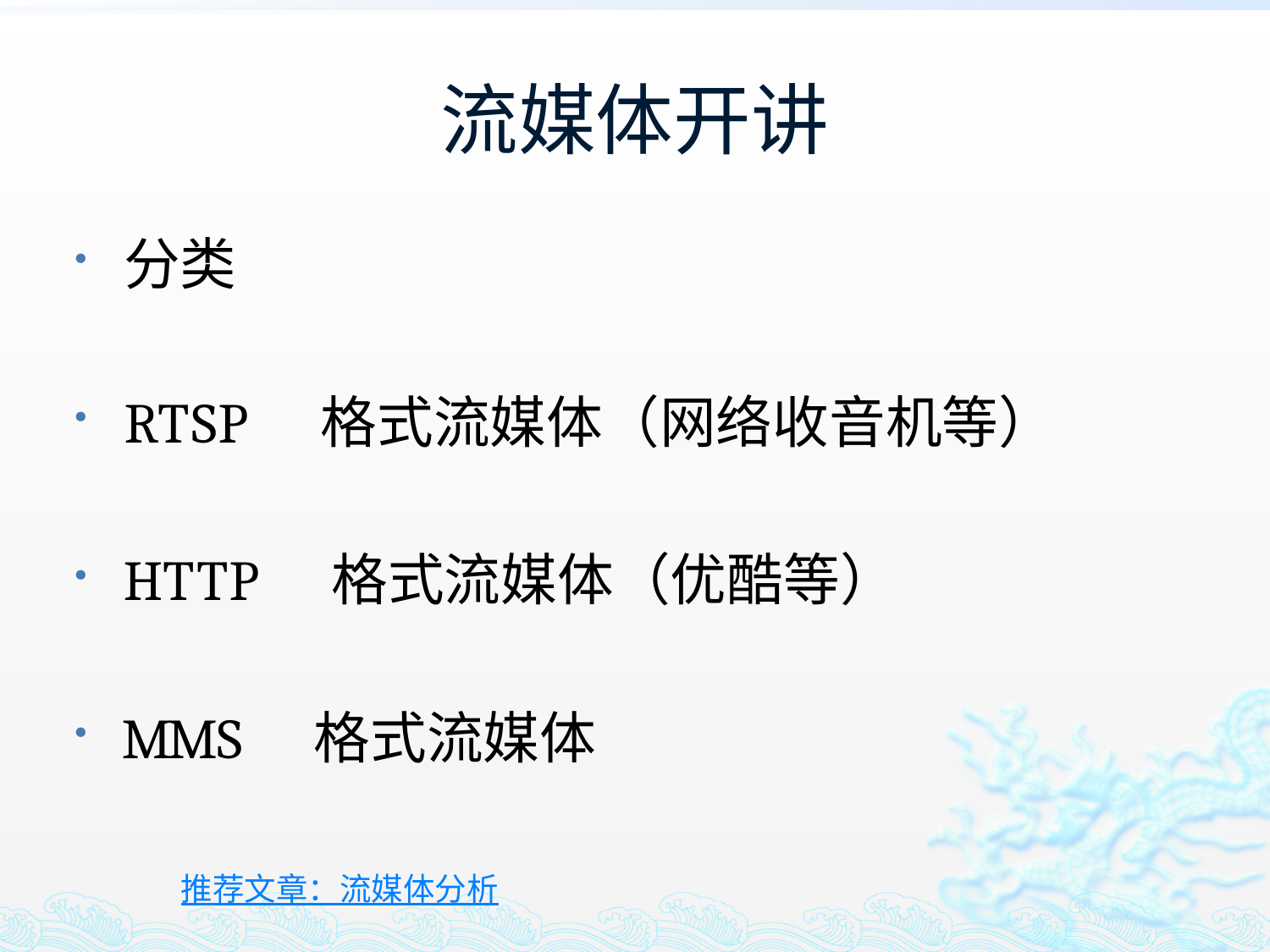

# 流媒体开讲
分类

RTSP　格式流媒体（网络收音机等）

HTTP　格式流媒体（优酷等）

MMS　格式流媒体
推荐文章：流媒体分析